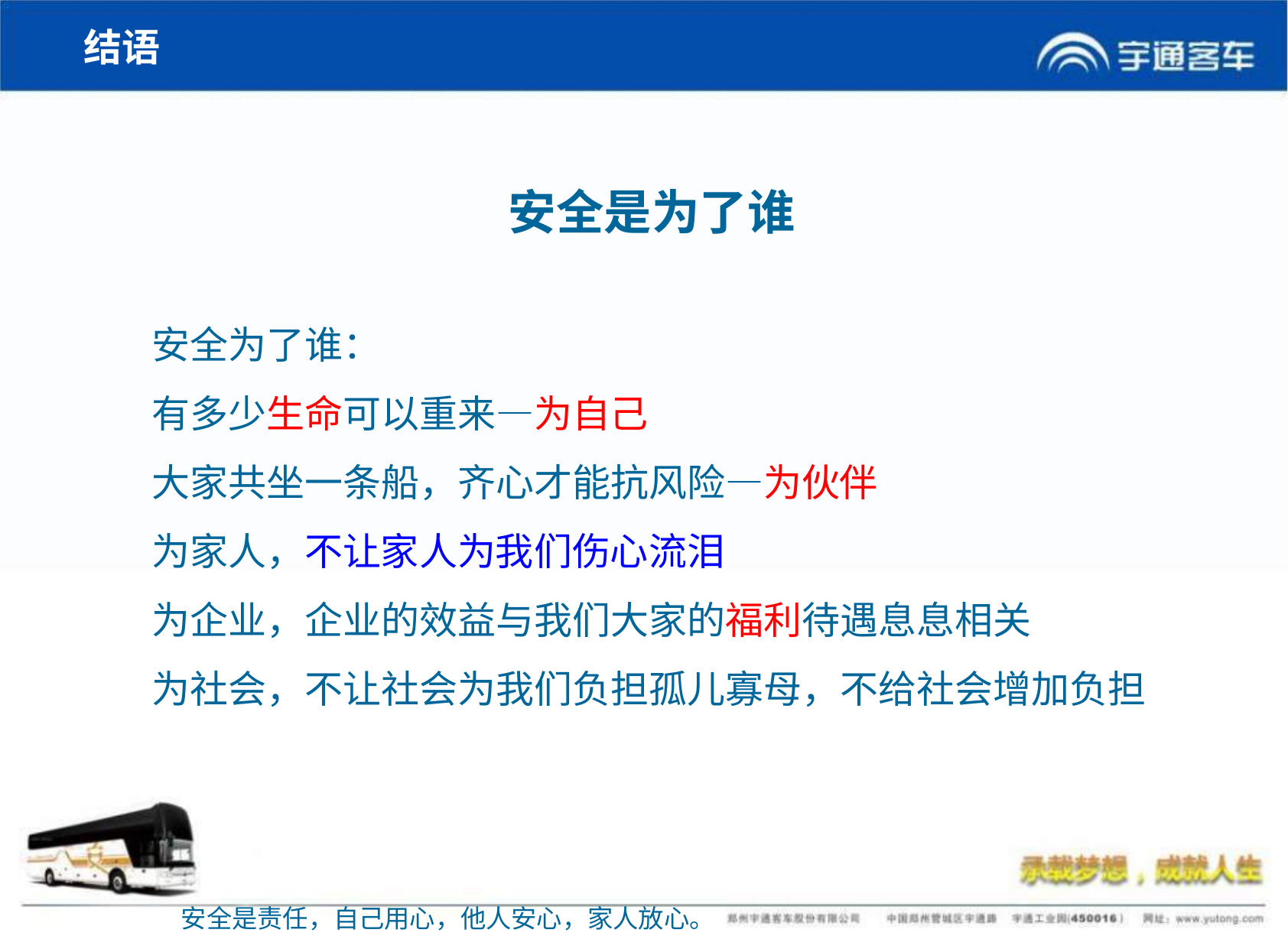

结语
安全是为了谁
安全为了谁：
有多少生命可以重来—为自己
大家共坐一条船，齐心才能抗风险—为伙伴
为家人，不让家人为我们伤心流泪
为企业，企业的效益与我们大家的福利待遇息息相关
为社会，不让社会为我们负担孤儿寡母，不给社会增加负担